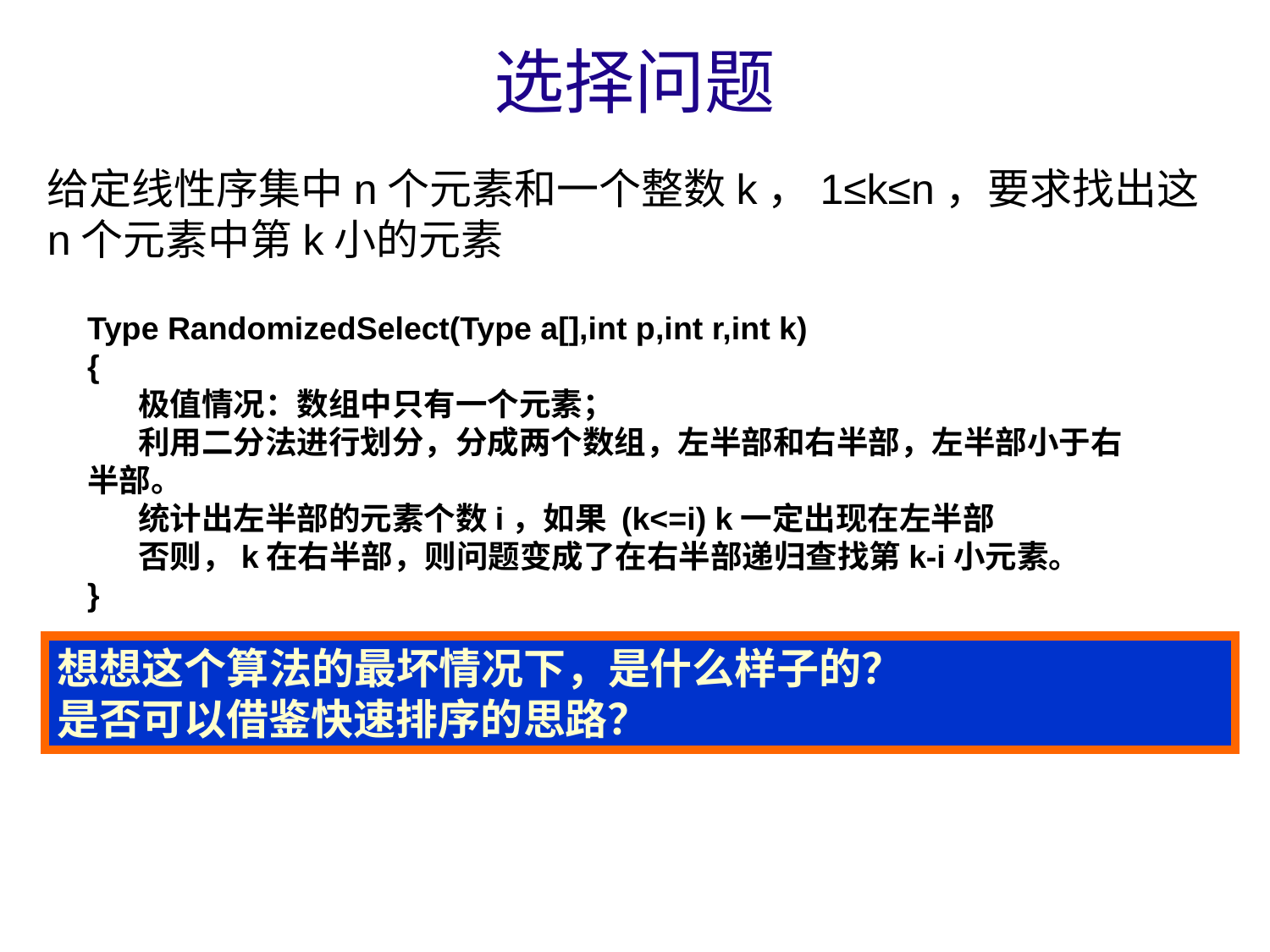

选择问题
给定线性序集中n个元素和一个整数k，1≤k≤n，要求找出这n个元素中第k小的元素
Type RandomizedSelect(Type a[],int p,int r,int k)
{
      极值情况：数组中只有一个元素；
      利用二分法进行划分，分成两个数组，左半部和右半部，左半部小于右半部。
      统计出左半部的元素个数i，如果 (k<=i) k一定出现在左半部
      否则，k在右半部，则问题变成了在右半部递归查找第k-i小元素。
}
想想这个算法的最坏情况下，是什么样子的？
是否可以借鉴快速排序的思路？